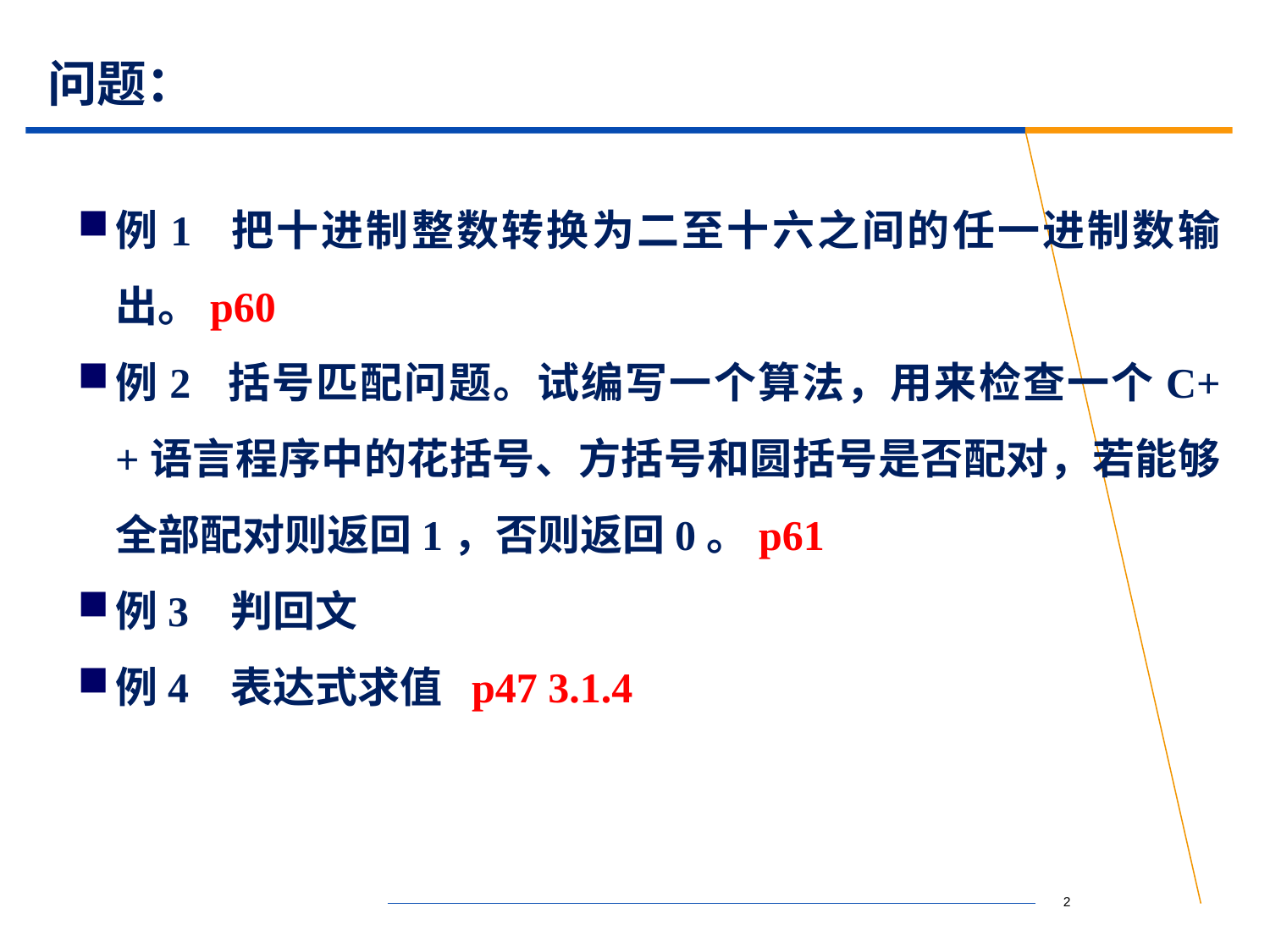

# 问题：
例1  把十进制整数转换为二至十六之间的任一进制数输出。p60
例2  括号匹配问题。试编写一个算法，用来检查一个C++语言程序中的花括号、方括号和圆括号是否配对，若能够全部配对则返回1，否则返回0。p61
例3   判回文
例4   表达式求值  p47 3.1.4